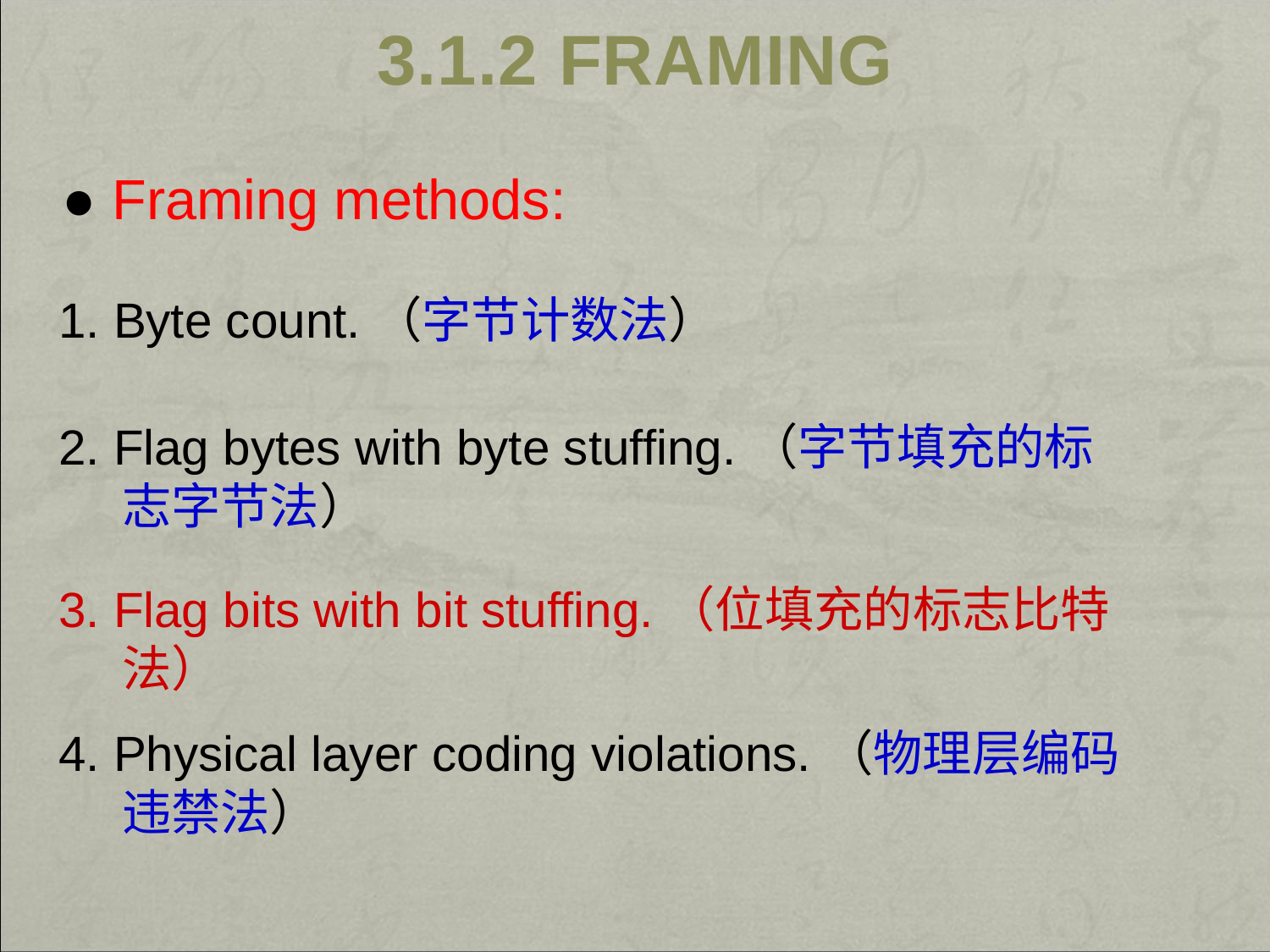

# 3.1.2 Framing
● Framing methods:
1. Byte count.（字节计数法）
2. Flag bytes with byte stuffing.（字节填充的标志字节法）
3. Flag bits with bit stuffing.（位填充的标志比特法）
4. Physical layer coding violations.（物理层编码违禁法）
34